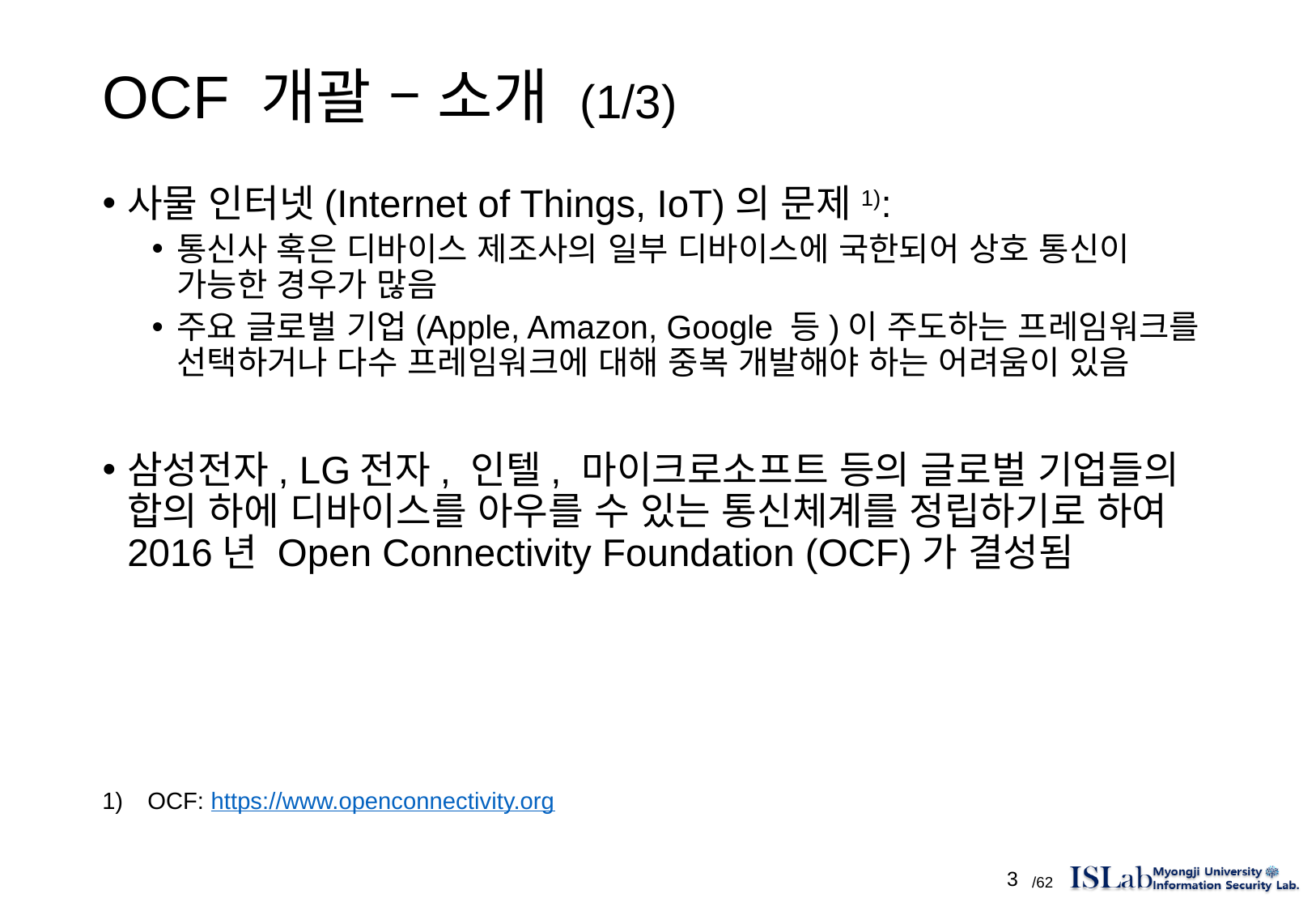

# OCF 개괄 – 소개 (1/3)
사물 인터넷(Internet of Things, IoT)의 문제1):
통신사 혹은 디바이스 제조사의 일부 디바이스에 국한되어 상호 통신이 가능한 경우가 많음
주요 글로벌 기업(Apple, Amazon, Google 등)이 주도하는 프레임워크를 선택하거나 다수 프레임워크에 대해 중복 개발해야 하는 어려움이 있음

삼성전자, LG전자, 인텔, 마이크로소프트 등의 글로벌 기업들의 합의 하에 디바이스를 아우를 수 있는 통신체계를 정립하기로 하여 2016년 Open Connectivity Foundation (OCF)가 결성됨
OCF: https://www.openconnectivity.org
 3